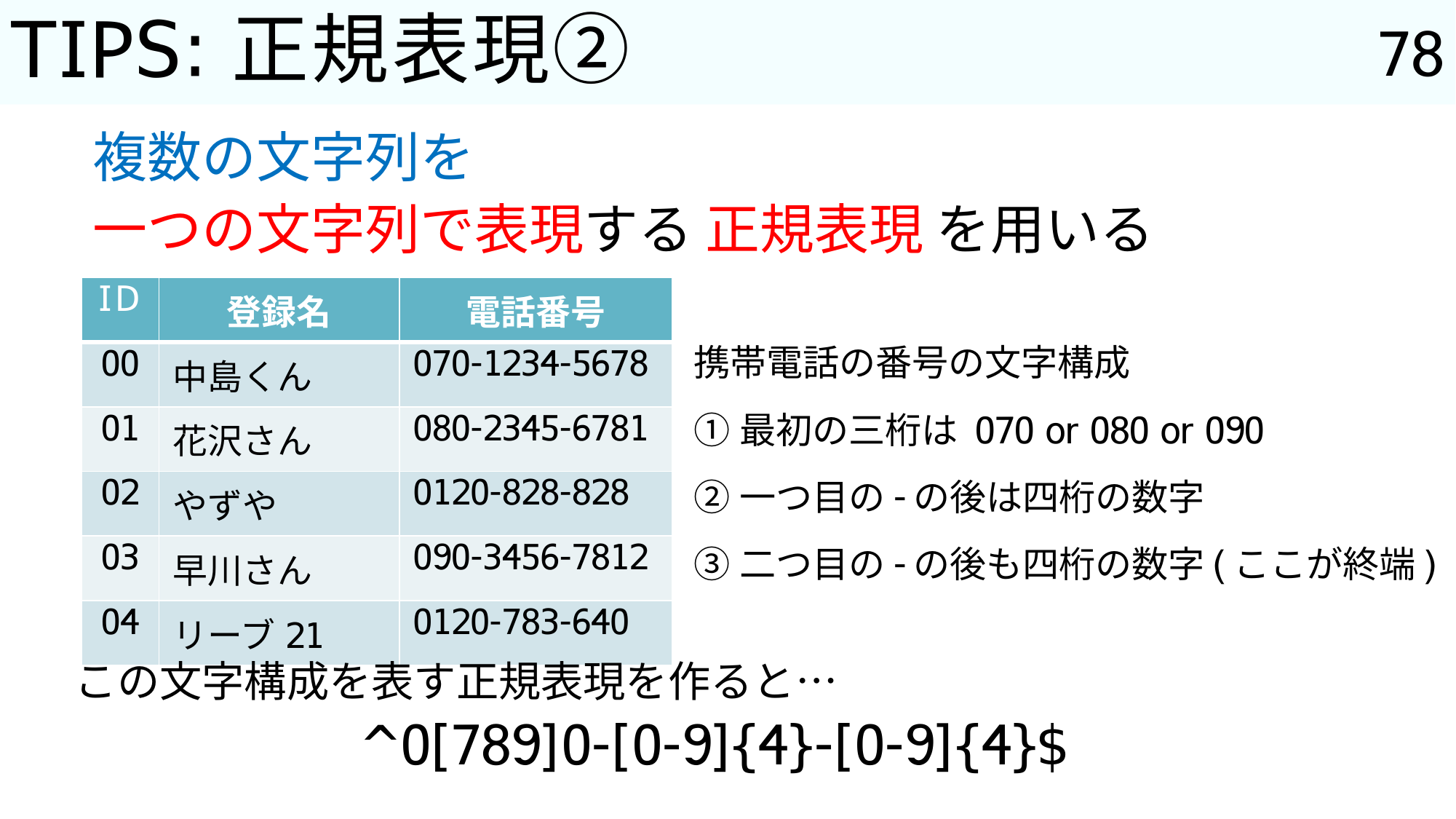

78
# TIPS:正規表現②
複数の文字列を
一つの文字列で表現する 正規表現 を用いる
| ID | 登録名 | 電話番号 |
| --- | --- | --- |
| 00 | 中島くん | 070-1234-5678 |
| 01 | 花沢さん | 080-2345-6781 |
| 02 | やずや | 0120-828-828 |
| 03 | 早川さん | 090-3456-7812 |
| 04 | リーブ21 | 0120-783-640 |
携帯電話の番号の文字構成
①最初の三桁は 070 or 080 or 090
②一つ目の-の後は四桁の数字
③二つ目の-の後も四桁の数字(ここが終端)
この文字構成を表す正規表現を作ると…
^0[789]0-[0-9]{4}-[0-9]{4}$